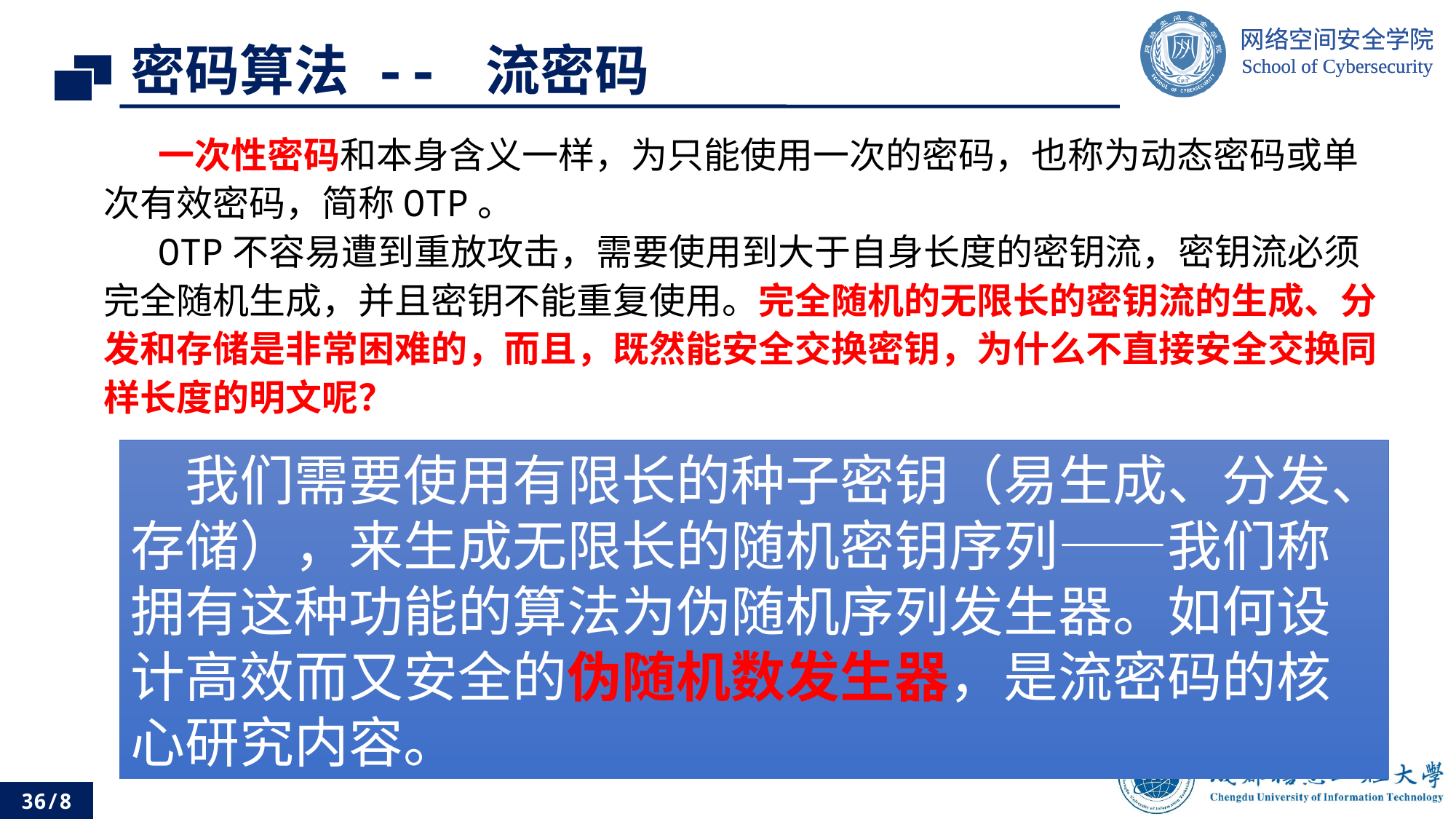

# 密码算法 -- 流密码
一次性密码和本身含义一样，为只能使用一次的密码，也称为动态密码或单次有效密码，简称OTP。
OTP不容易遭到重放攻击，需要使用到大于自身长度的密钥流，密钥流必须完全随机生成，并且密钥不能重复使用。完全随机的无限长的密钥流的生成、分发和存储是非常困难的，而且，既然能安全交换密钥，为什么不直接安全交换同样长度的明文呢？

我们需要使用有限长的种子密钥（易生成、分发、存储），来生成无限长的随机密钥序列——我们称拥有这种功能的算法为伪随机序列发生器。如何设计高效而又安全的伪随机数发生器，是流密码的核心研究内容。
36/8